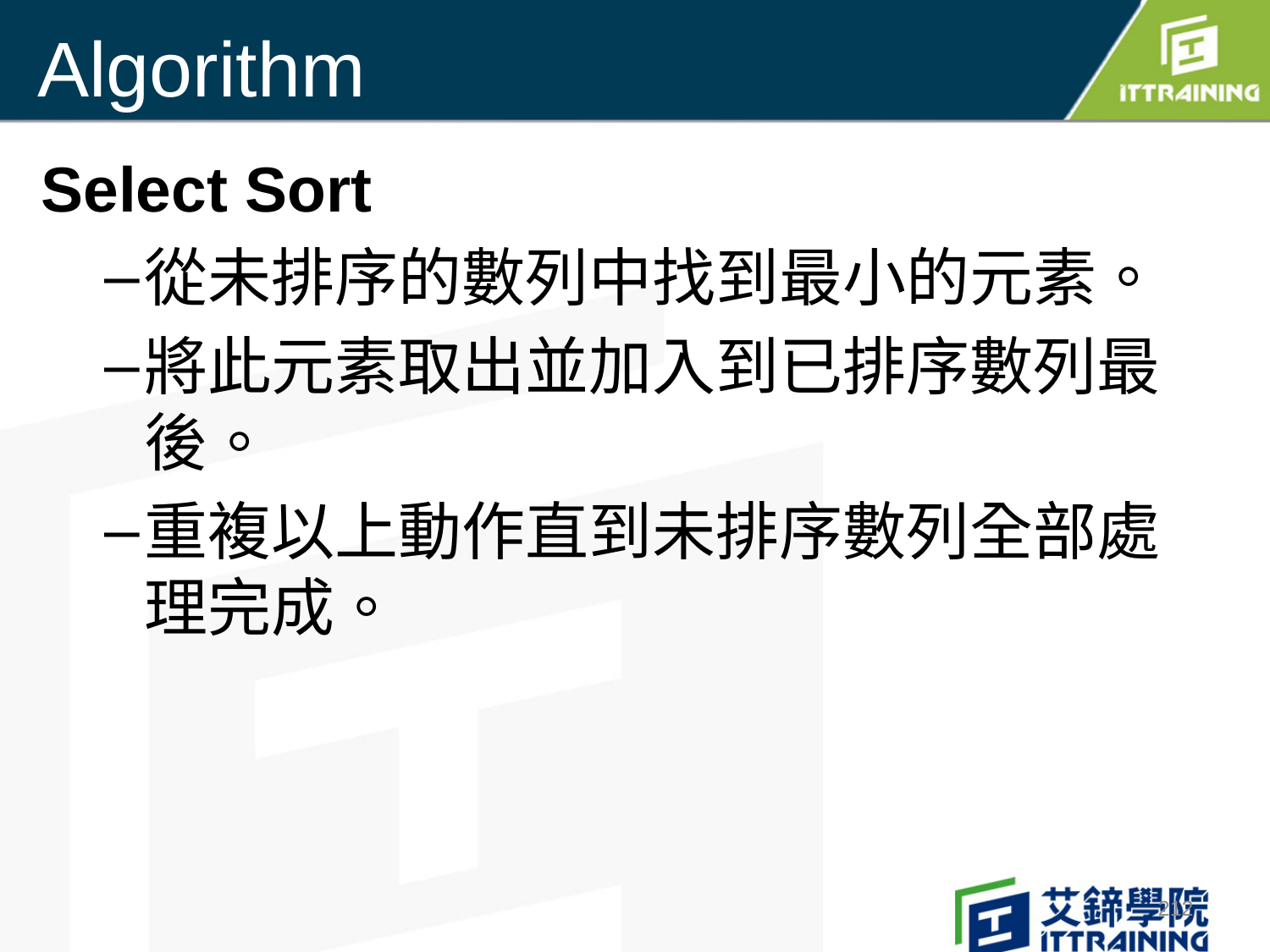

# Algorithm
Select Sort
從未排序的數列中找到最小的元素。
將此元素取出並加入到已排序數列最後。
重複以上動作直到未排序數列全部處理完成。
212